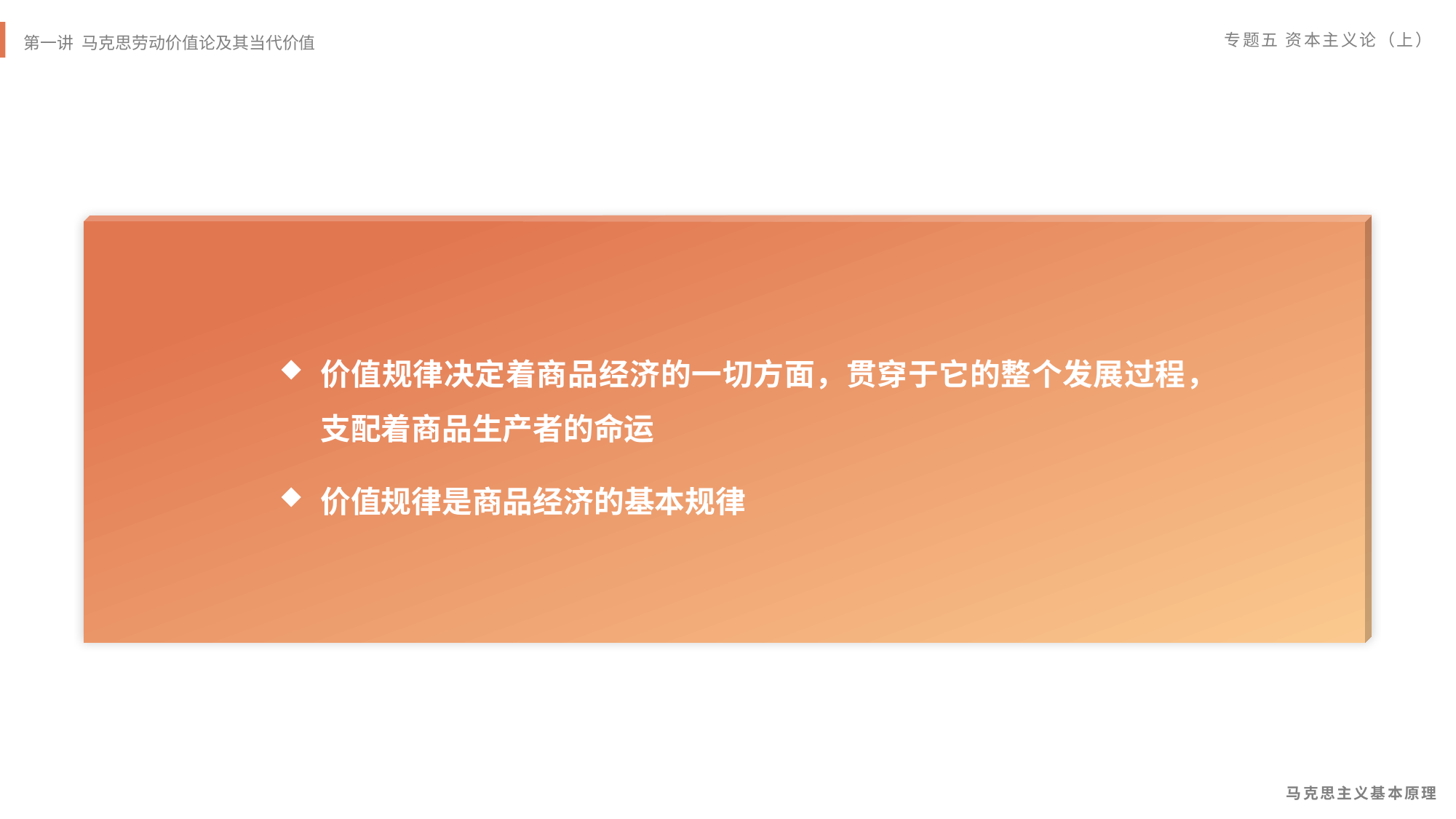

价值规律决定着商品经济的一切方面，贯穿于它的整个发展过程，支配着商品生产者的命运
价值规律是商品经济的基本规律